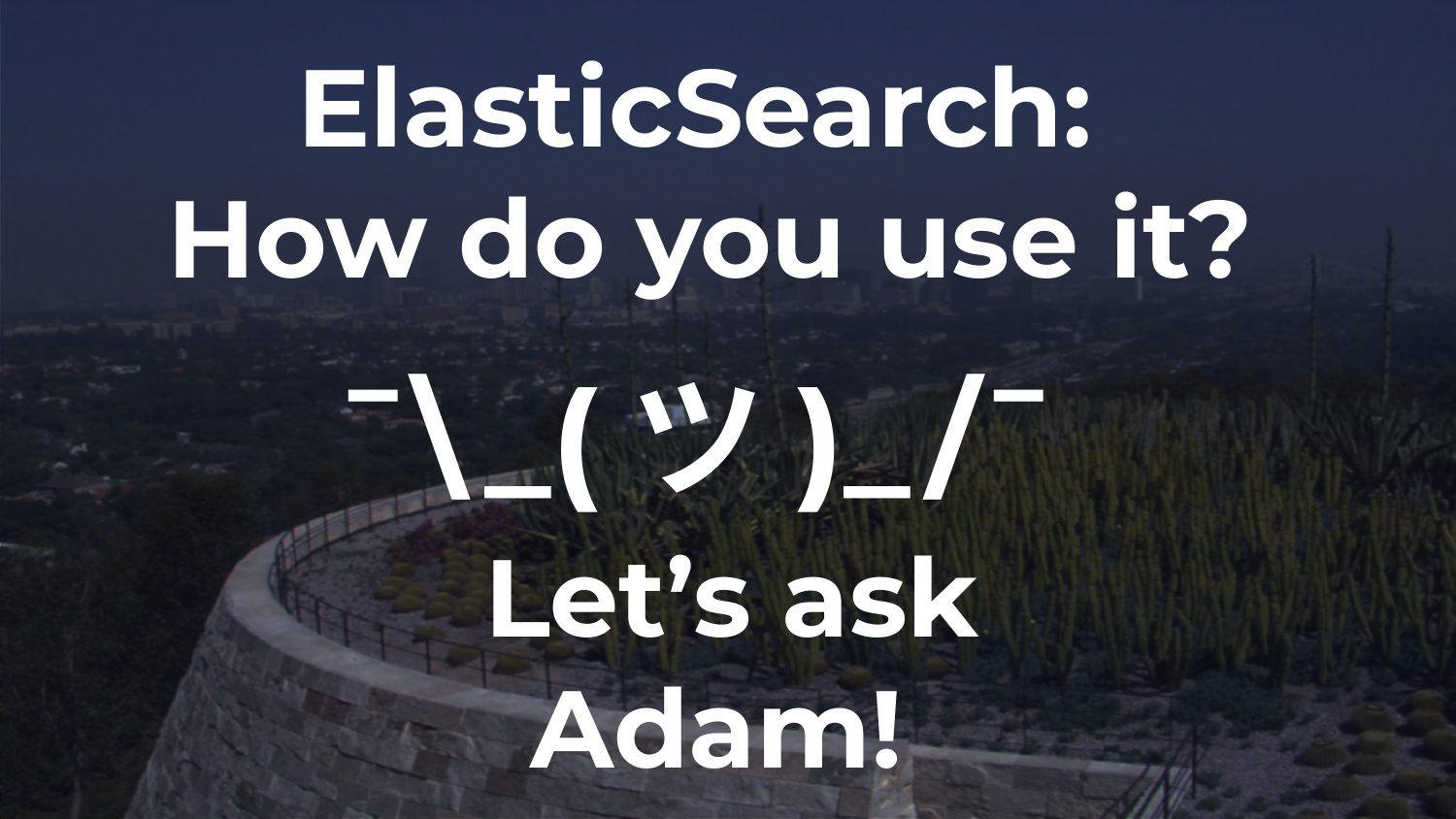

ElasticSearch:
How do you use it?
¯\_(ツ)_/¯
Let’s ask Adam!